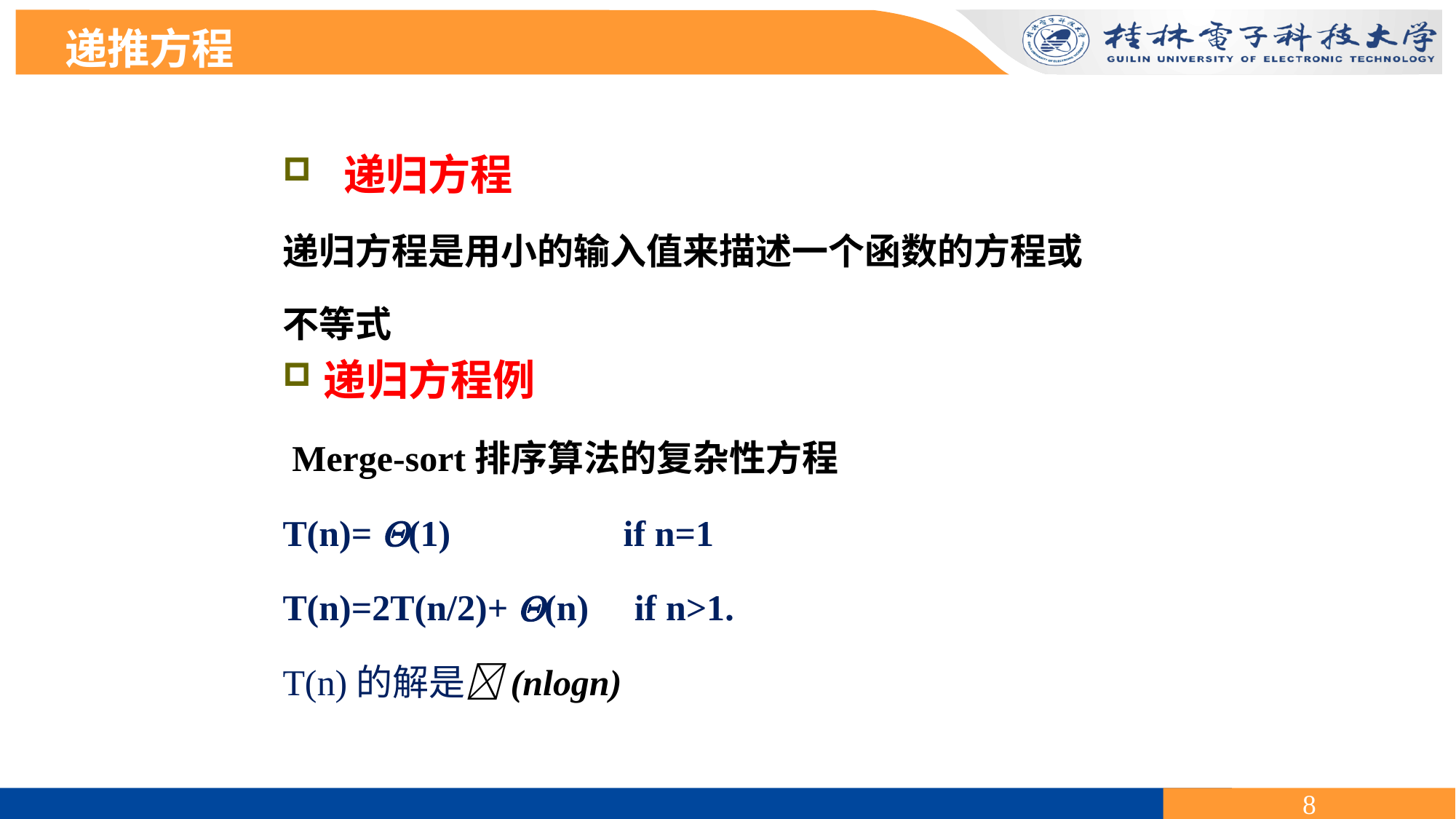

递推方程
 递归方程
递归方程是用小的输入值来描述一个函数的方程或
不等式
递归方程例
 Merge-sort排序算法的复杂性方程
T(n)= Θ(1)                   if n=1
T(n)=2T(n/2)+ Θ(n)     if n>1.
T(n)的解是Θ(nlogn)